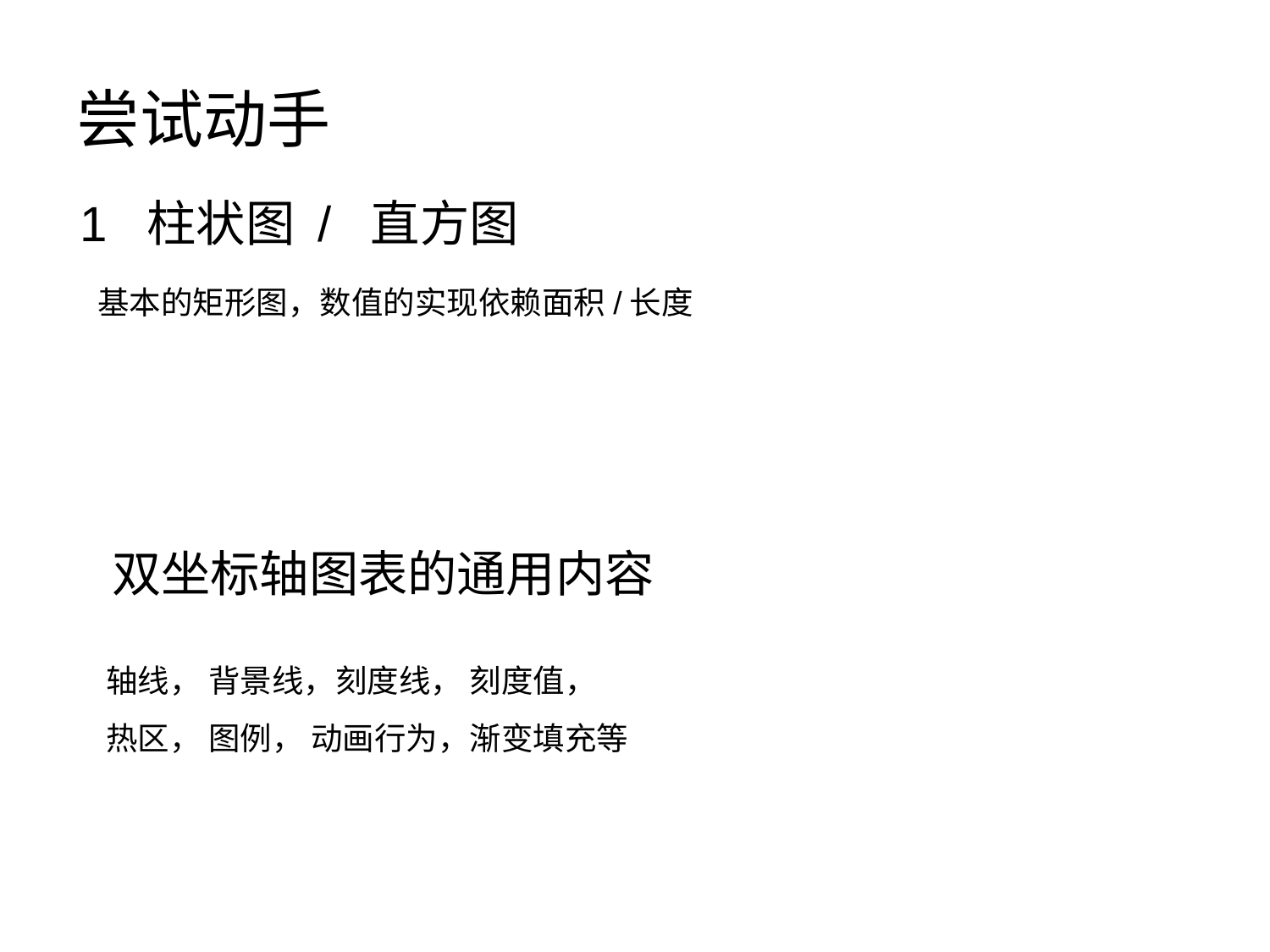

# 尝试动手
1  柱状图 /  直方图
基本的矩形图，数值的实现依赖面积/长度
双坐标轴图表的通用内容
轴线， 背景线，刻度线， 刻度值，
热区， 图例， 动画行为，渐变填充等